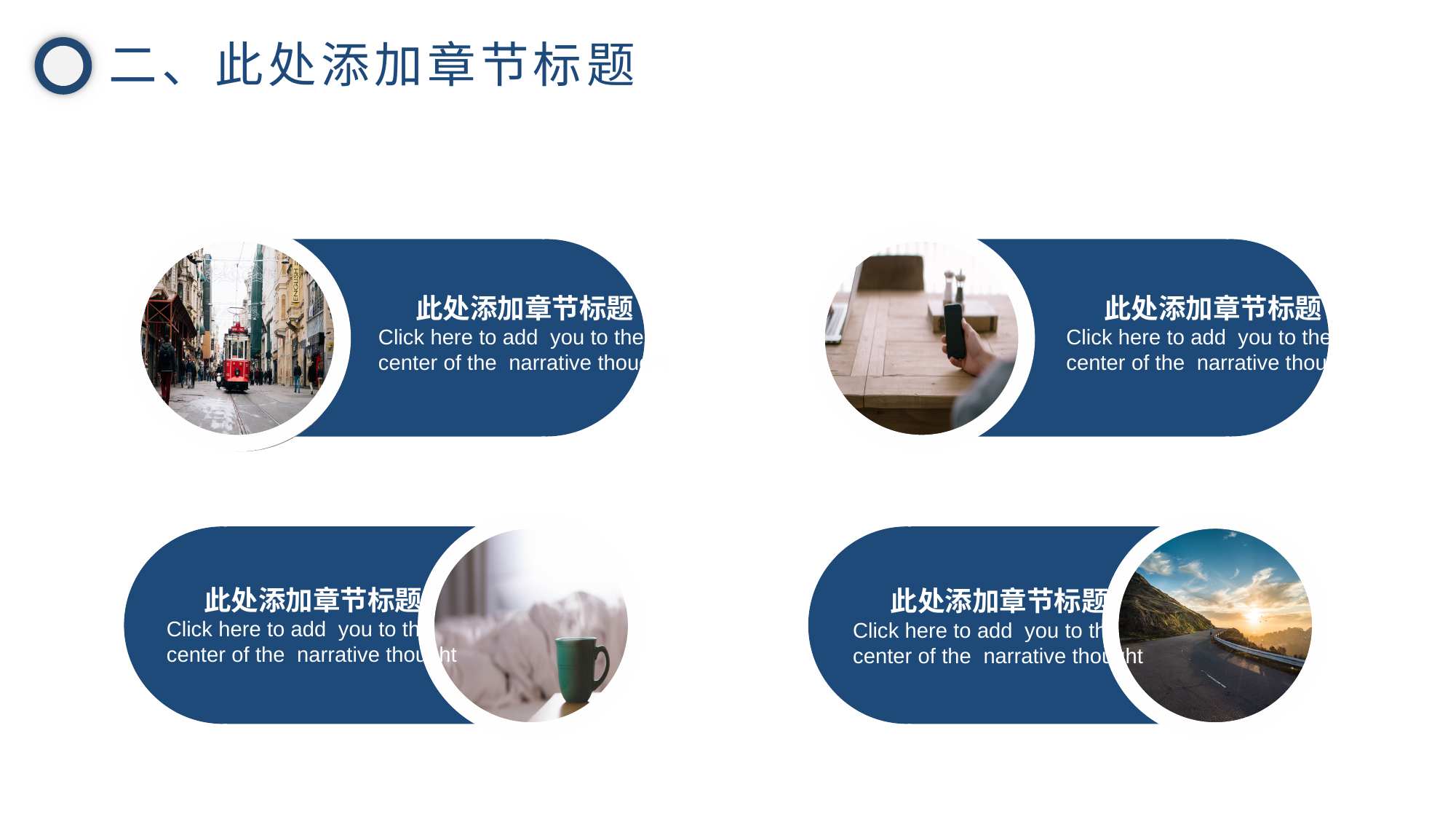

二、此处添加章节标题

     此处添加章节标题
Click here to add  you to the
center of the  narrative thought
     此处添加章节标题
Click here to add  you to the
center of the  narrative thought

     此处添加章节标题
Click here to add  you to the
center of the  narrative thought
     此处添加章节标题
Click here to add  you to the
center of the  narrative thought